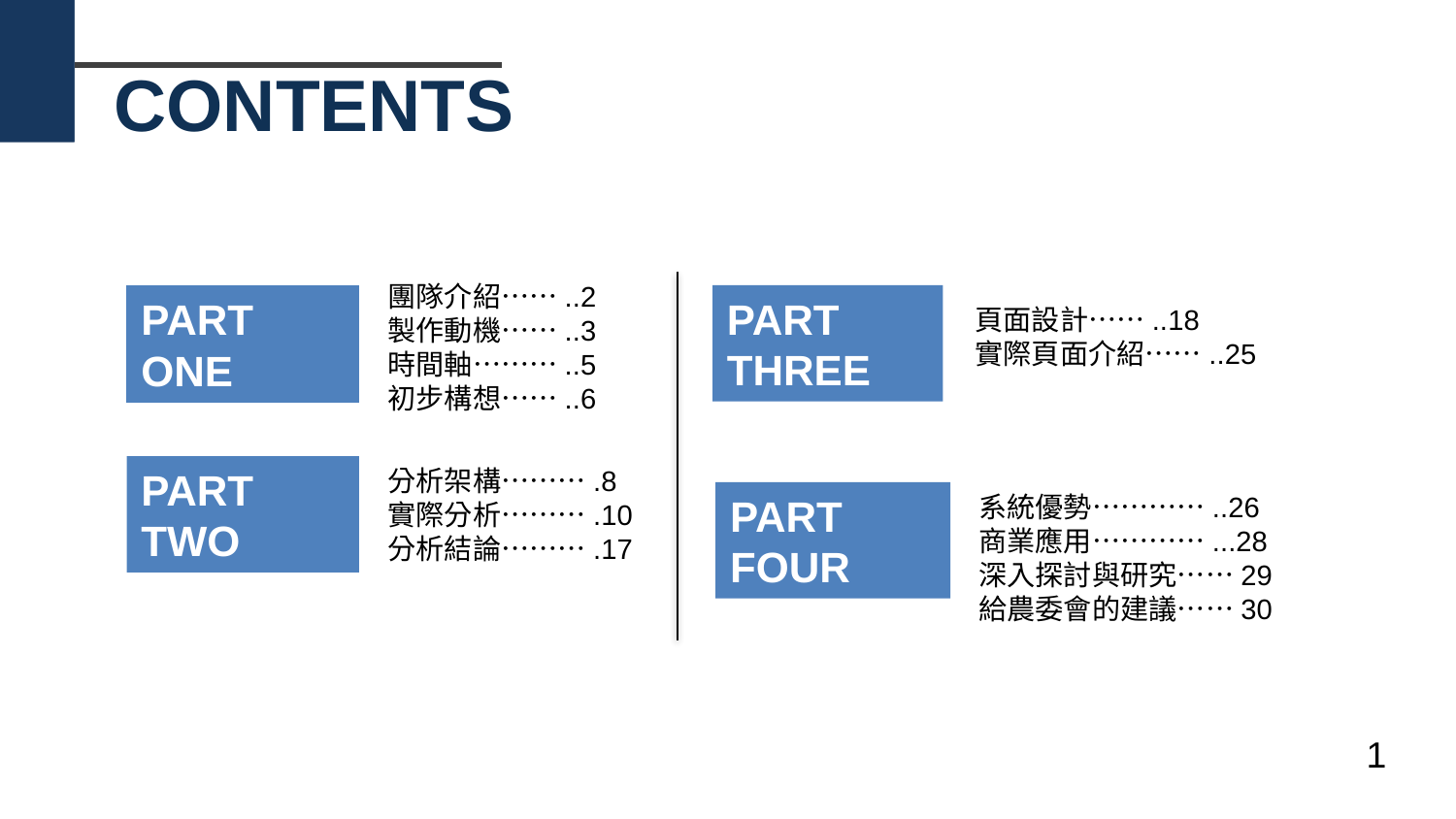

CONTENTS
團隊介紹……..2
製作動機……..3
時間軸………..5
初步構想……..6
PART THREE
PART ONE
頁面設計……..18
實際頁面介紹……..25
分析架構……….8
實際分析……….10
分析結論……….17
PART TWO
PART FOUR
系統優勢…………..26
商業應用…………...28
深入探討與研究……29
給農委會的建議……30
1